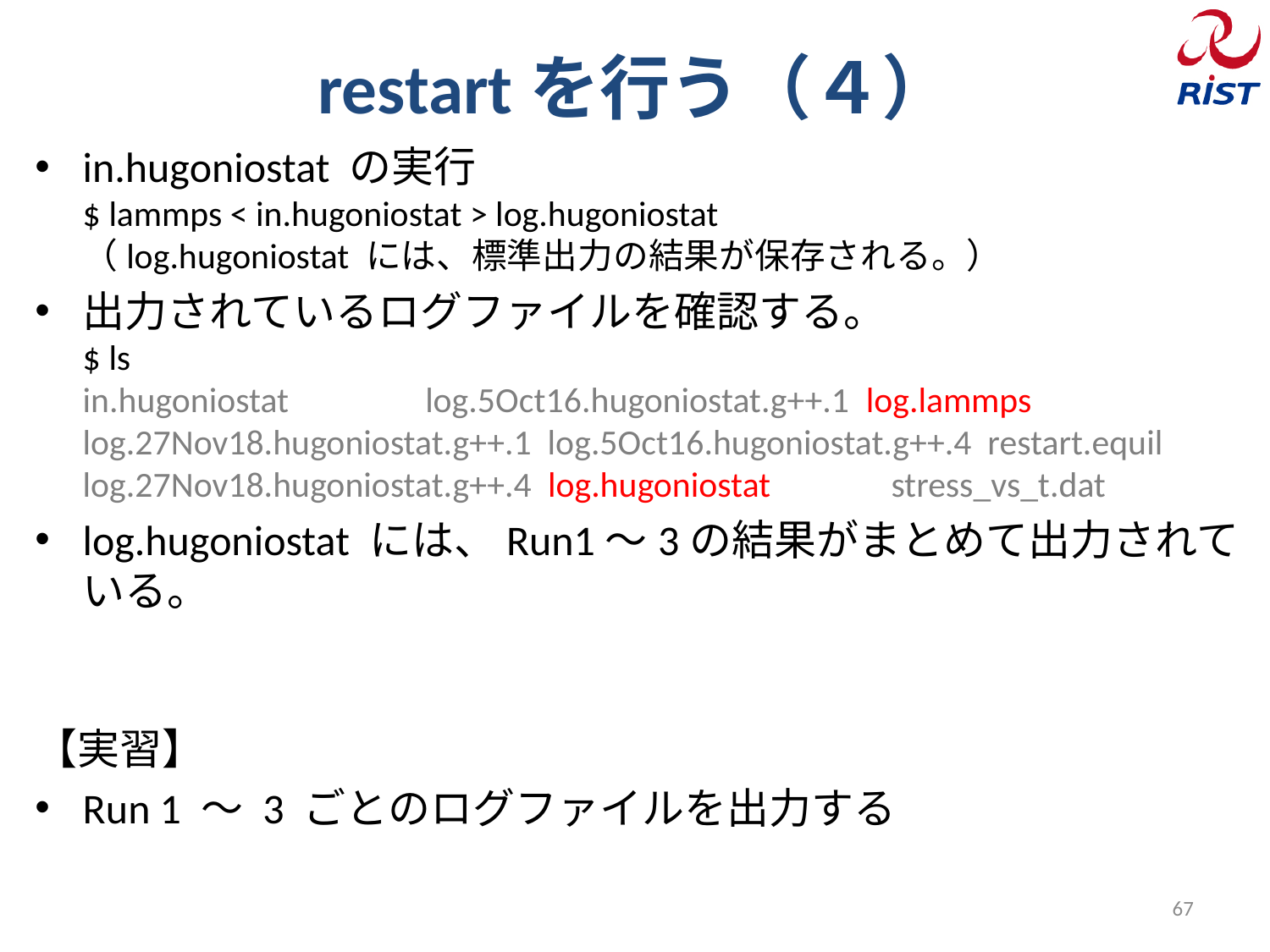

# restartを行う（４）
in.hugoniostat の実行
$ lammps < in.hugoniostat > log.hugoniostat
（log.hugoniostat には、標準出力の結果が保存される。）
出力されているログファイルを確認する。
$ ls
in.hugoniostat                 log.5Oct16.hugoniostat.g++.1  log.lammps
log.27Nov18.hugoniostat.g++.1  log.5Oct16.hugoniostat.g++.4  restart.equil
log.27Nov18.hugoniostat.g++.4  log.hugoniostat               stress_vs_t.dat
log.hugoniostat には、Run1〜3の結果がまとめて出力されている。

【実習】
Run 1 〜 3 ごとのログファイルを出力する
67